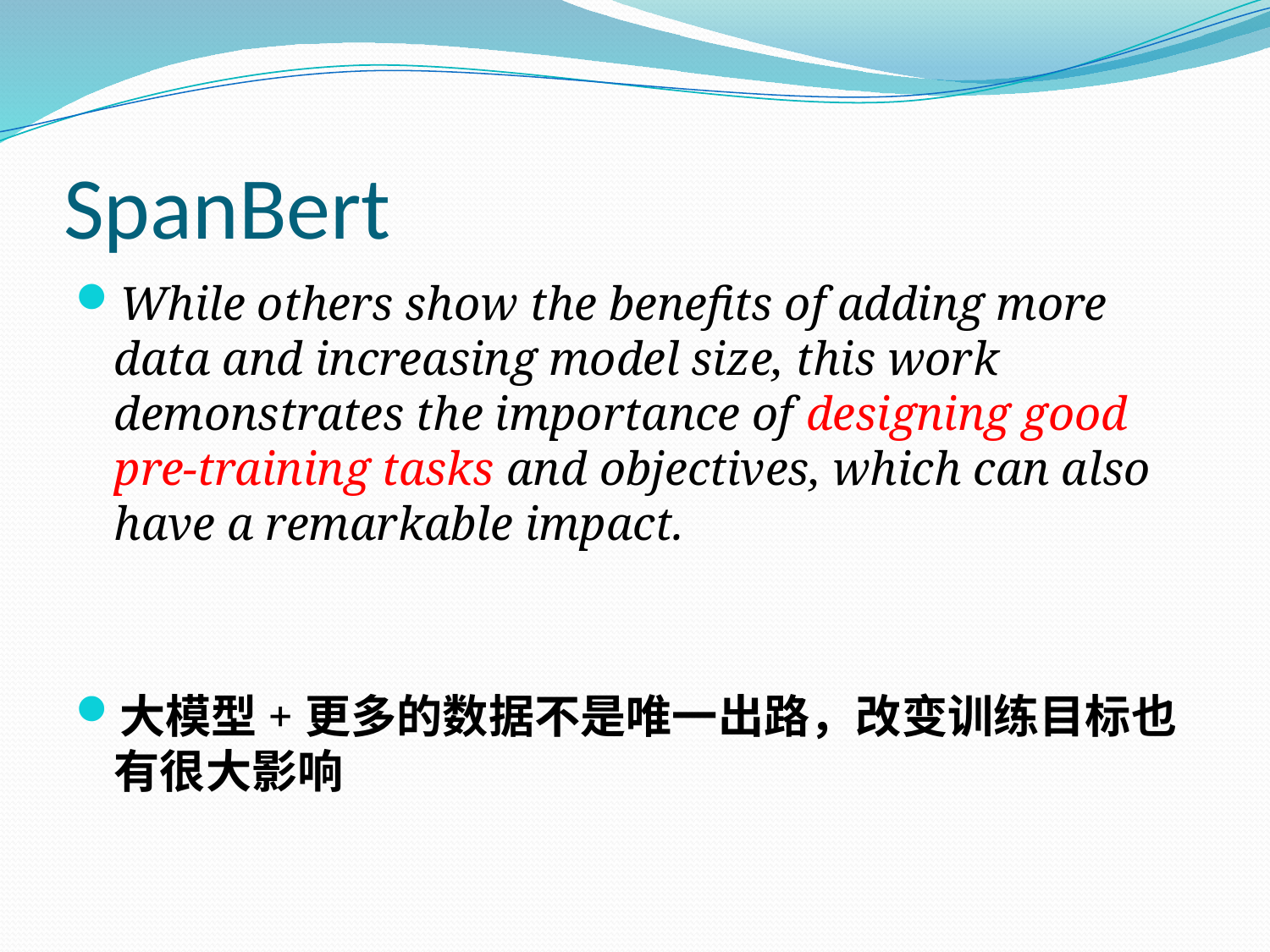

# SpanBert
While others show the benefits of adding more data and increasing model size, this work demonstrates the importance of designing good pre-training tasks and objectives, which can also have a remarkable impact.

大模型+更多的数据不是唯一出路，改变训练目标也有很大影响